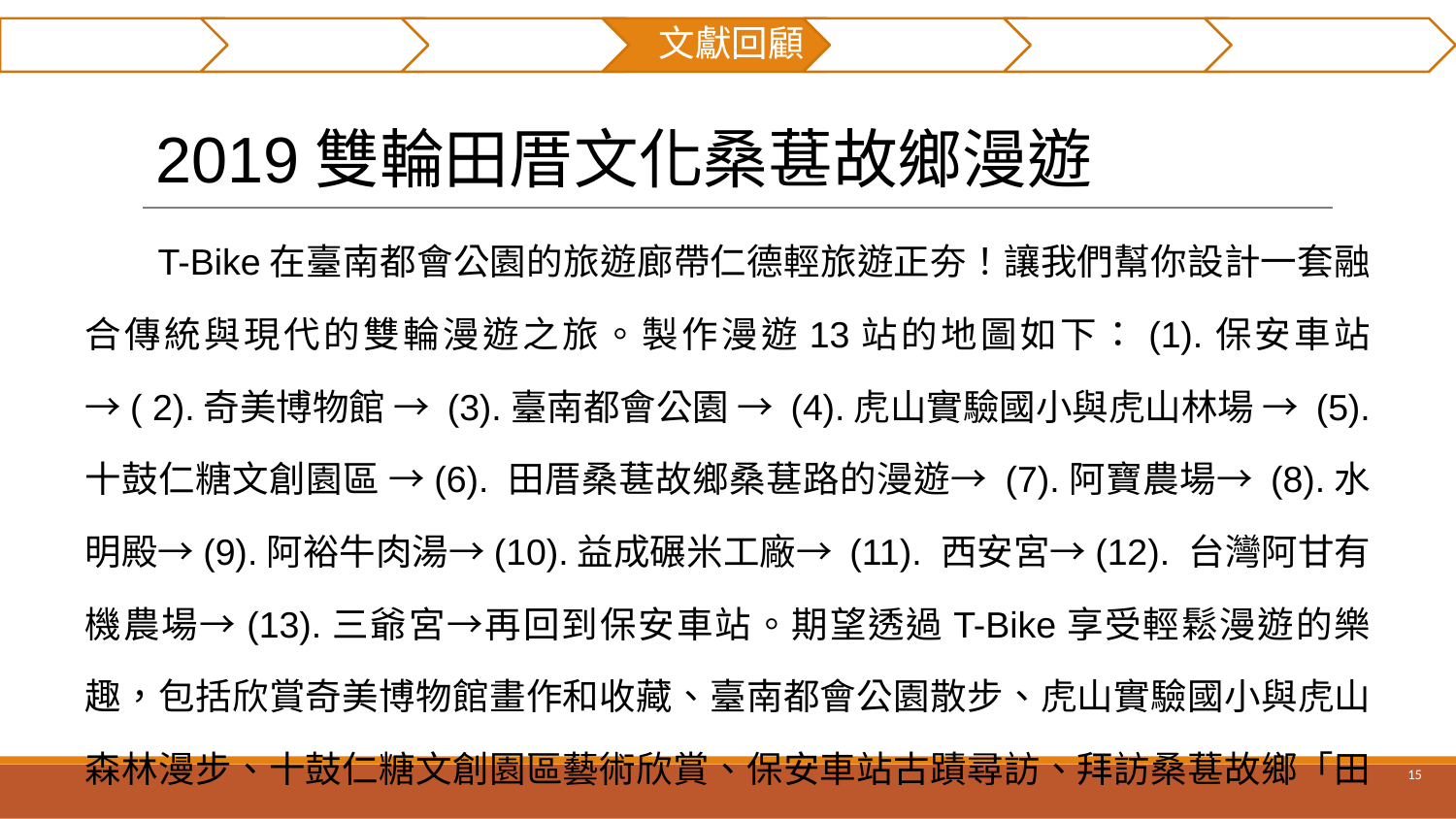

摘要

研究貢獻

前言

文獻回顧

研究方法

實例分析

結論與建議
# 2019雙輪田厝文化桑葚故鄉漫遊
T-Bike在臺南都會公園的旅遊廊帶仁德輕旅遊正夯！讓我們幫你設計一套融合傳統與現代的雙輪漫遊之旅。製作漫遊13站的地圖如下：(1).保安車站→( 2).奇美博物館 → (3).臺南都會公園 → (4).虎山實驗國小與虎山林場 → (5).十鼓仁糖文創園區 →(6). 田厝桑葚故鄉桑葚路的漫遊→ (7).阿寶農場→ (8).水明殿→(9).阿裕牛肉湯→(10).益成碾米工廠→ (11). 西安宮→(12). 台灣阿甘有機農場→(13).三爺宮→再回到保安車站。期望透過T-Bike享受輕鬆漫遊的樂趣，包括欣賞奇美博物館畫作和收藏、臺南都會公園散步、虎山實驗國小與虎山森林漫步、十鼓仁糖文創園區藝術欣賞、保安車站古蹟尋訪、拜訪桑葚故鄉「田厝」以及品嘗阿裕牛肉湯等，享受漫遊的身、心、靈饗宴。
15